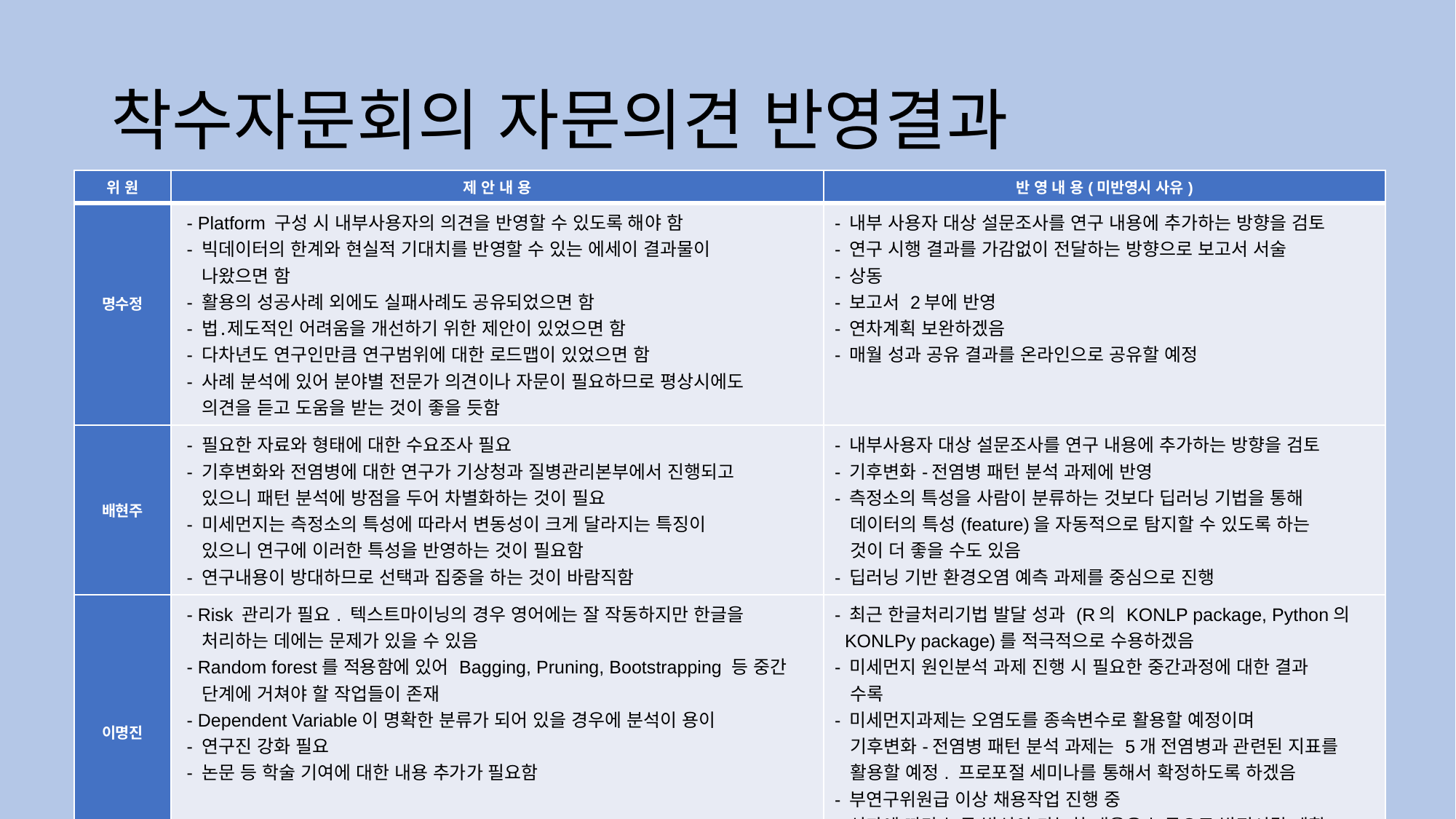

# 착수자문회의 자문의견 반영결과
| 위 원 | 제 안 내 용 | 반 영 내 용(미반영시 사유) |
| --- | --- | --- |
| 명수정 | - Platform 구성 시 내부사용자의 의견을 반영할 수 있도록 해야 함  - 빅데이터의 한계와 현실적 기대치를 반영할 수 있는 에세이 결과물이 나왔으면 함  - 활용의 성공사례 외에도 실패사례도 공유되었으면 함  - 법․제도적인 어려움을 개선하기 위한 제안이 있었으면 함  - 다차년도 연구인만큼 연구범위에 대한 로드맵이 있었으면 함 - 사례 분석에 있어 분야별 전문가 의견이나 자문이 필요하므로 평상시에도 의견을 듣고 도움을 받는 것이 좋을 듯함 | - 내부 사용자 대상 설문조사를 연구 내용에 추가하는 방향을 검토 - 연구 시행 결과를 가감없이 전달하는 방향으로 보고서 서술 - 상동 - 보고서 2부에 반영 - 연차계획 보완하겠음 - 매월 성과 공유 결과를 온라인으로 공유할 예정 |
| 배현주 | - 필요한 자료와 형태에 대한 수요조사 필요  - 기후변화와 전염병에 대한 연구가 기상청과 질병관리본부에서 진행되고 있으니 패턴 분석에 방점을 두어 차별화하는 것이 필요 - 미세먼지는 측정소의 특성에 따라서 변동성이 크게 달라지는 특징이 있으니 연구에 이러한 특성을 반영하는 것이 필요함  - 연구내용이 방대하므로 선택과 집중을 하는 것이 바람직함 | - 내부사용자 대상 설문조사를 연구 내용에 추가하는 방향을 검토 - 기후변화-전염병 패턴 분석 과제에 반영 - 측정소의 특성을 사람이 분류하는 것보다 딥러닝 기법을 통해 데이터의 특성(feature)을 자동적으로 탐지할 수 있도록 하는 것이 더 좋을 수도 있음 - 딥러닝 기반 환경오염 예측 과제를 중심으로 진행 |
| 이명진 | - Risk 관리가 필요. 텍스트마이닝의 경우 영어에는 잘 작동하지만 한글을 처리하는 데에는 문제가 있을 수 있음 - Random forest를 적용함에 있어 Bagging, Pruning, Bootstrapping 등 중간 단계에 거쳐야 할 작업들이 존재 - Dependent Variable이 명확한 분류가 되어 있을 경우에 분석이 용이 - 연구진 강화 필요 - 논문 등 학술 기여에 대한 내용 추가가 필요함 | - 최근 한글처리기법 발달 성과 (R의 KONLP package, Python의 KONLPy package)를 적극적으로 수용하겠음 - 미세먼지 원인분석 과제 진행 시 필요한 중간과정에 대한 결과 수록  - 미세먼지과제는 오염도를 종속변수로 활용할 예정이며 기후변화-전염병 패턴 분석 과제는 5개 전염병과 관련된 지표를 활용할 예정. 프로포절 세미나를 통해서 확정하도록 하겠음 - 부연구위원급 이상 채용작업 진행 중 - 성과에 따라 논문 발신이 가능한 내용은 논문으로 발전시킬 계획 (위험부담이 높은 과제이므로 구체적 성과지표는 명시하지 않음) |
10